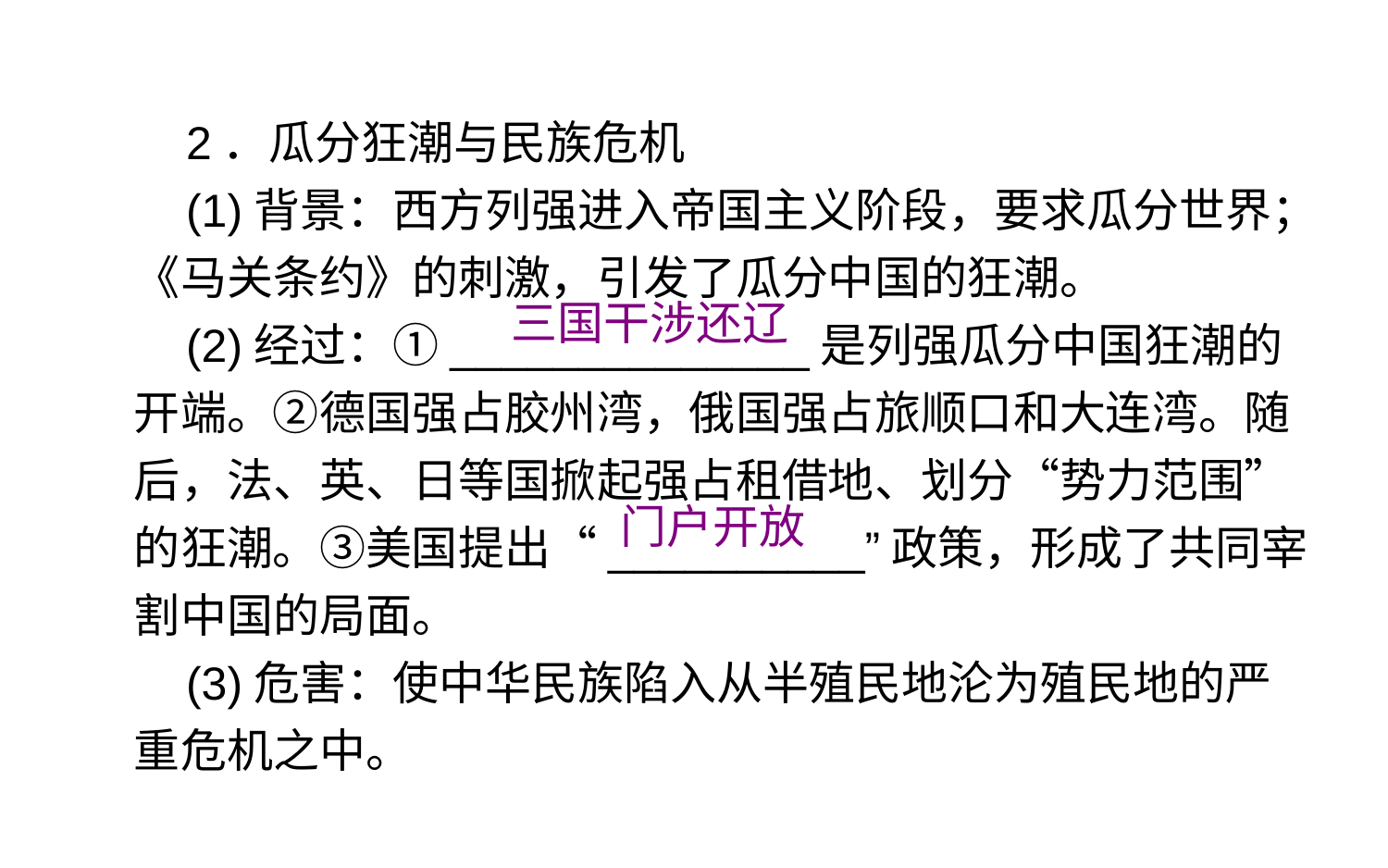

2．瓜分狂潮与民族危机
    (1)背景：西方列强进入帝国主义阶段，要求瓜分世界；《马关条约》的刺激，引发了瓜分中国的狂潮。
    (2)经过：①______________是列强瓜分中国狂潮的开端。②德国强占胶州湾，俄国强占旅顺口和大连湾。随后，法、英、日等国掀起强占租借地、划分“势力范围”的狂潮。③美国提出“__________”政策，形成了共同宰割中国的局面。
    (3)危害：使中华民族陷入从半殖民地沦为殖民地的严重危机之中。
三国干涉还辽
门户开放